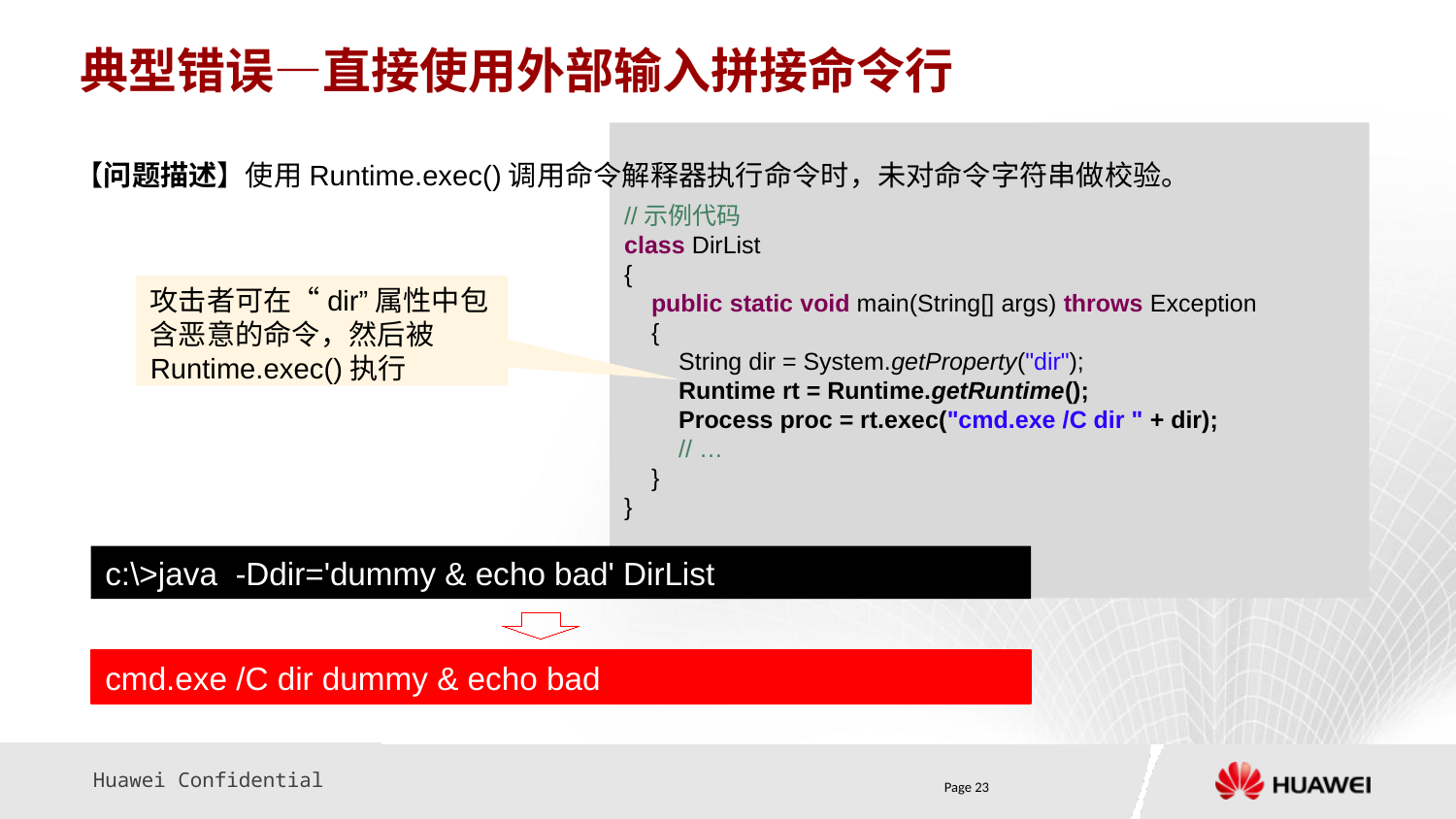

# 典型错误—直接使用外部输入拼接命令行
【问题描述】使用Runtime.exec()调用命令解释器执行命令时，未对命令字符串做校验。
//示例代码
class DirList
{
    public static void main(String[] args) throws Exception
    {
        String dir = System.getProperty("dir");
        Runtime rt = Runtime.getRuntime();
        Process proc = rt.exec("cmd.exe /C dir " + dir);
        // …
    }
}
攻击者可在“dir”属性中包含恶意的命令，然后被Runtime.exec()执行
c:\>java  -Ddir='dummy & echo bad' DirList

cmd.exe /C dir dummy & echo bad